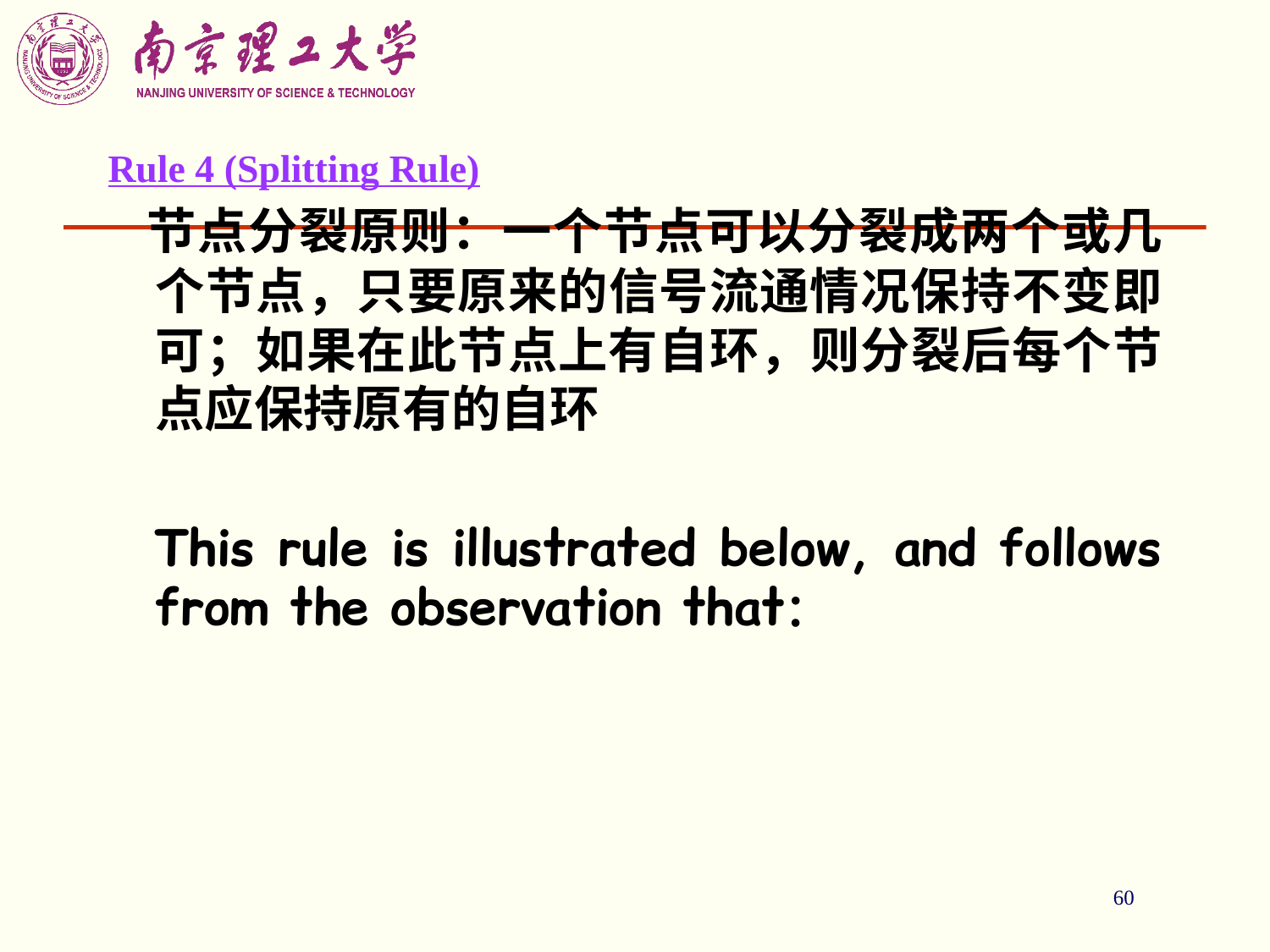

60
Rule 4 (Splitting Rule)
  节点分裂原则：一个节点可以分裂成两个或几个节点，只要原来的信号流通情况保持不变即可；如果在此节点上有自环，则分裂后每个节点应保持原有的自环

  This rule is illustrated below, and follows from the observation that: